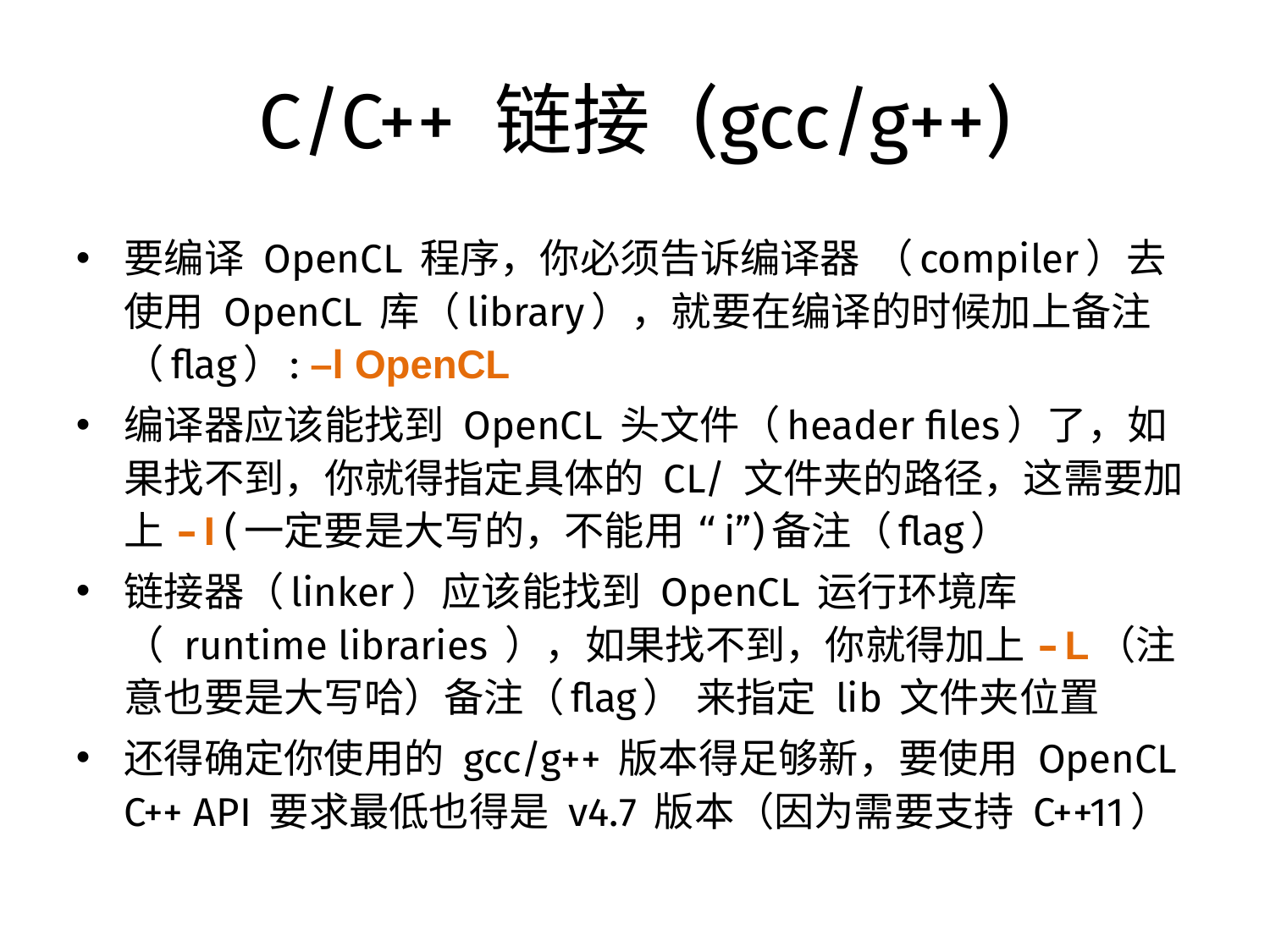

C/C++ 链接 (gcc/g++)
要编译 OpenCL 程序，你必须告诉编译器 （compiler）去使用 OpenCL 库（library），就要在编译的时候加上备注（flag）: –l OpenCL
编译器应该能找到 OpenCL 头文件（header files）了，如果找不到，你就得指定具体的 CL/ 文件夹的路径，这需要加上 –I (一定要是大写的，不能用 “i”)备注（flag）
链接器（linker）应该能找到 OpenCL 运行环境库（ runtime libraries ），如果找不到，你就得加上 –L（注意也要是大写哈）备注（flag） 来指定 lib 文件夹位置
还得确定你使用的 gcc/g++ 版本得足够新，要使用 OpenCL C++ API 要求最低也得是 v4.7 版本（因为需要支持 C++11）